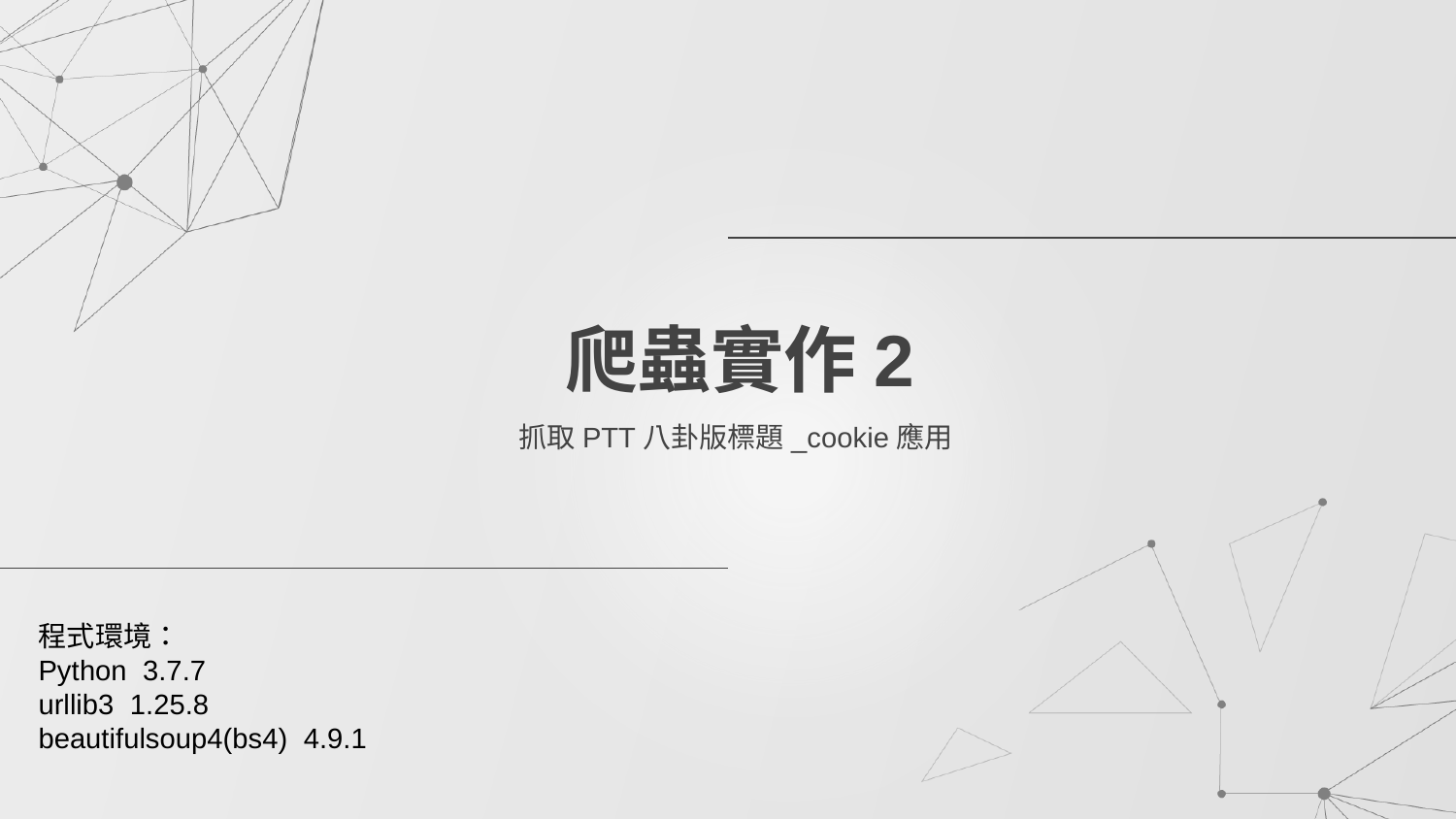

# 爬蟲實作2
抓取PTT八卦版標題_cookie應用
程式環境：
Python  3.7.7
urllib3  1.25.8
beautifulsoup4(bs4)  4.9.1